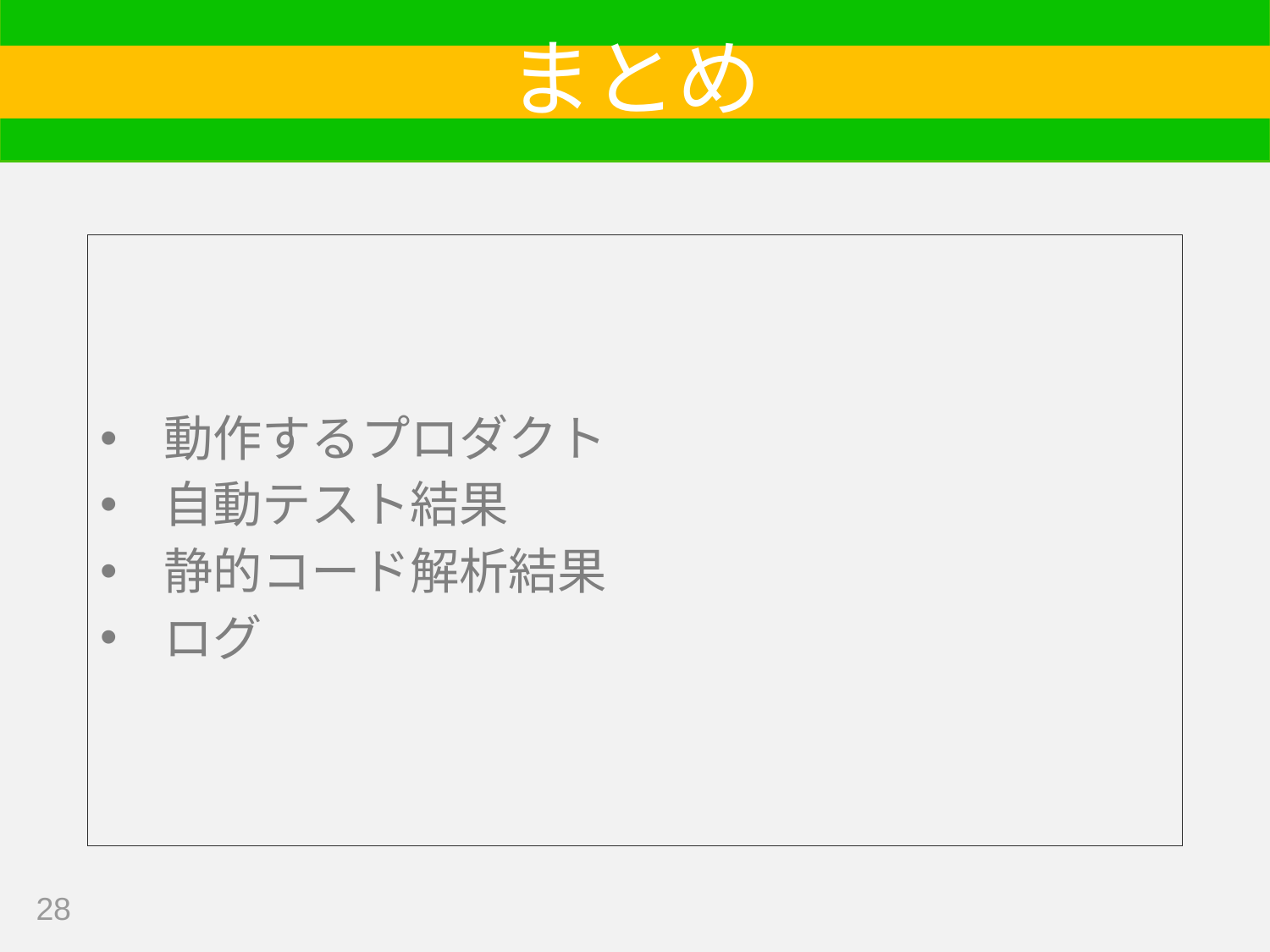

# まとめ
動作するプロダクト
自動テスト結果
静的コード解析結果
ログ
28